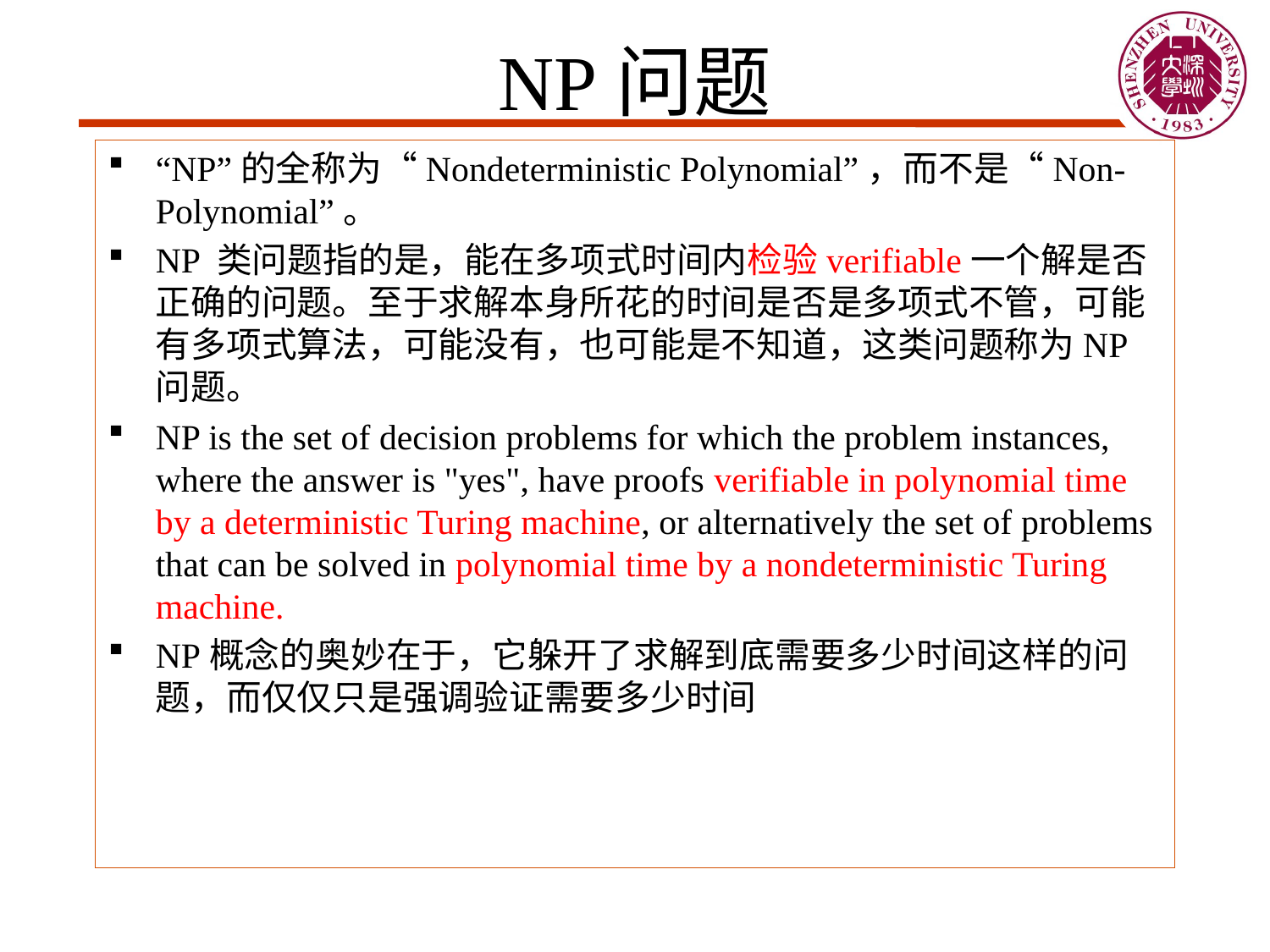

# NP问题
“NP”的全称为“Nondeterministic Polynomial”，而不是“Non-Polynomial”。
NP 类问题指的是，能在多项式时间内检验verifiable一个解是否正确的问题。至于求解本身所花的时间是否是多项式不管，可能有多项式算法，可能没有，也可能是不知道，这类问题称为NP问题。
NP is the set of decision problems for which the problem instances, where the answer is "yes", have proofs verifiable in polynomial time by a deterministic Turing machine, or alternatively the set of problems that can be solved in polynomial time by a nondeterministic Turing machine.
NP概念的奥妙在于，它躲开了求解到底需要多少时间这样的问题，而仅仅只是强调验证需要多少时间